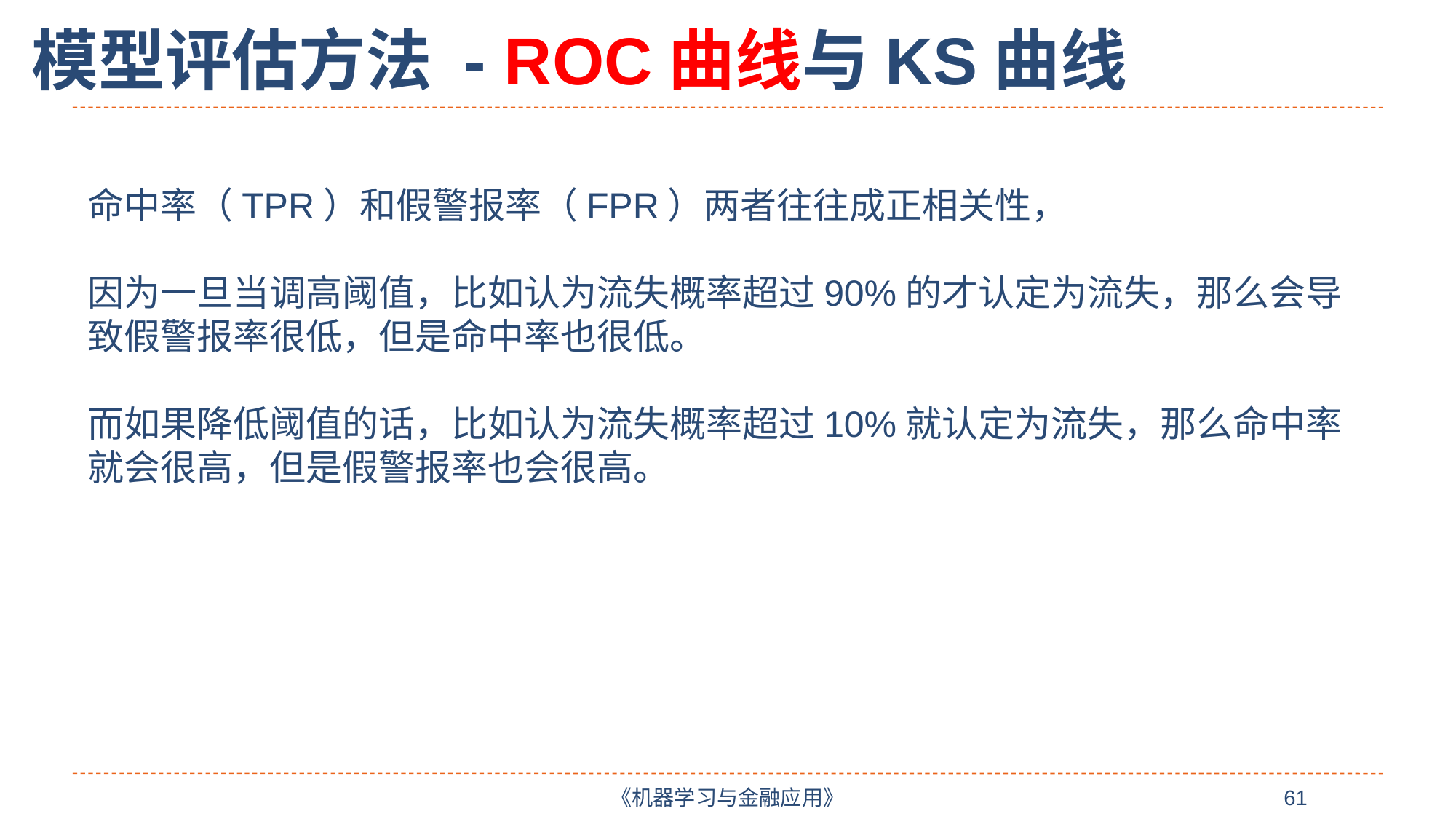

模型评估方法 - ROC曲线与KS曲线

命中率（TPR）和假警报率（FPR）两者往往成正相关性，

因为一旦当调高阈值，比如认为流失概率超过90%的才认定为流失，那么会导致假警报率很低，但是命中率也很低。

而如果降低阈值的话，比如认为流失概率超过10%就认定为流失，那么命中率就会很高，但是假警报率也会很高。